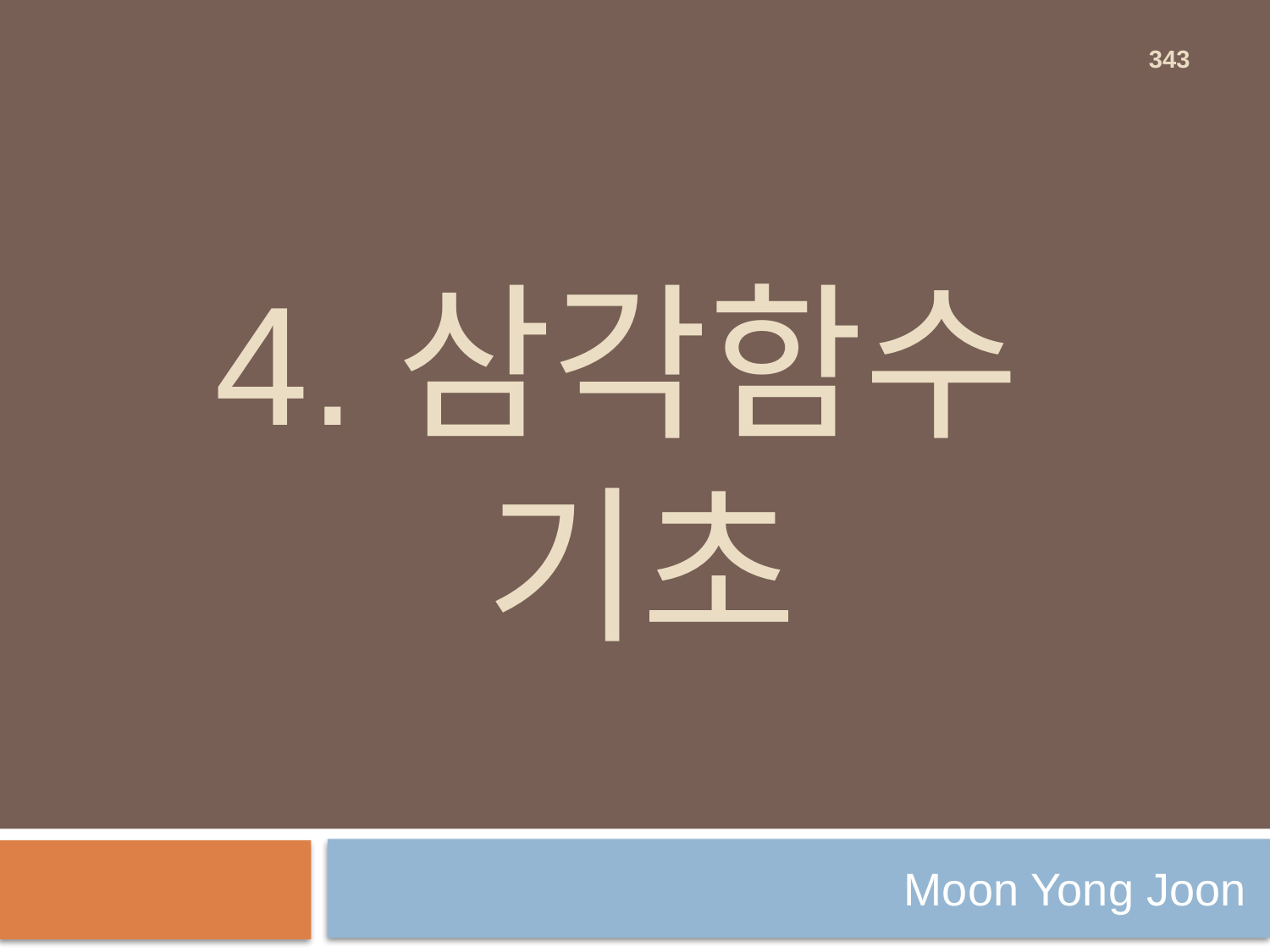

343
# 4.삼각함수 기초
Moon Yong Joon